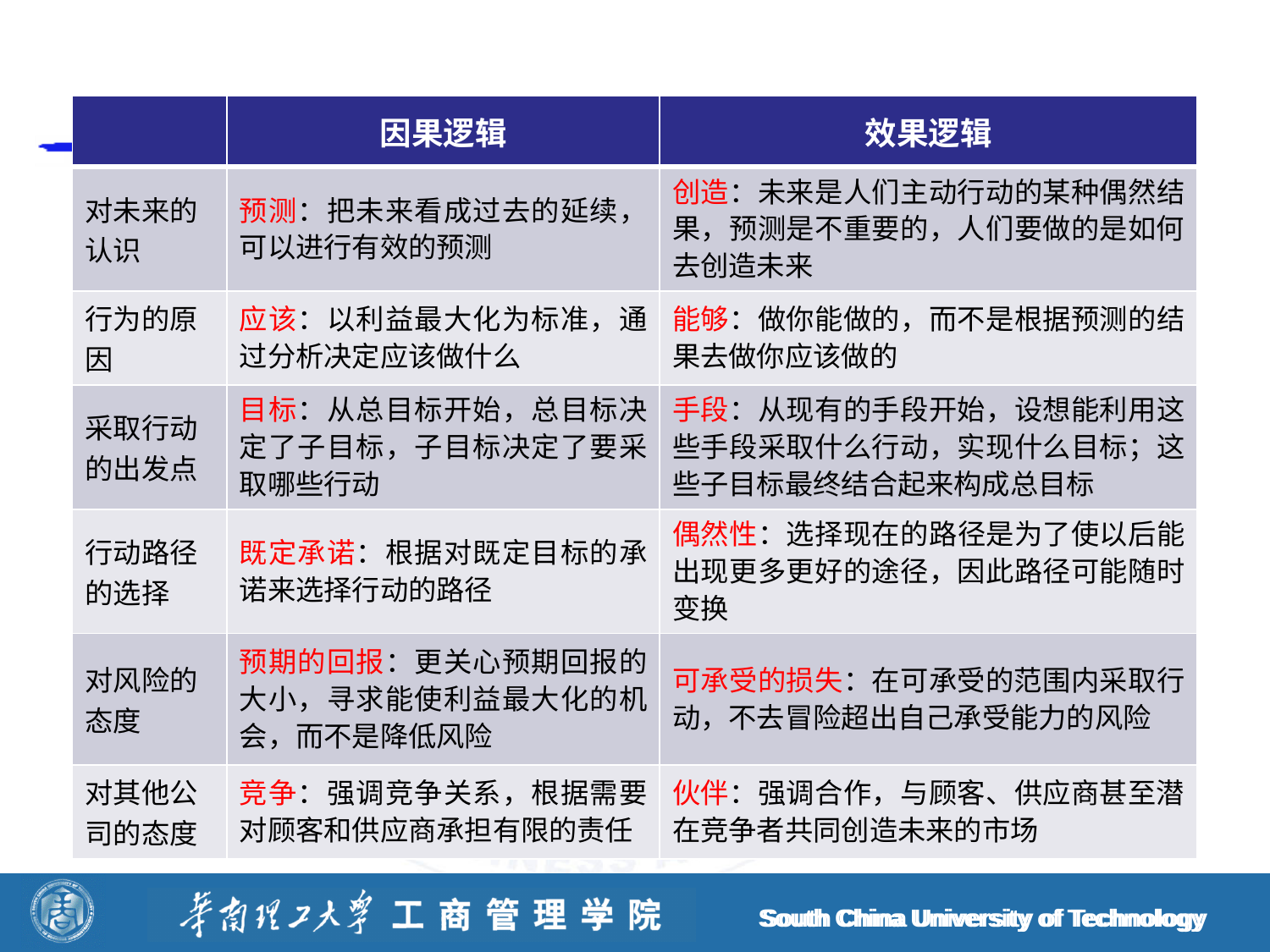

|  | 因果逻辑 | 效果逻辑 |
| --- | --- | --- |
| 对未来的认识 | 预测：把未来看成过去的延续，可以进行有效的预测 | 创造：未来是人们主动行动的某种偶然结果，预测是不重要的，人们要做的是如何去创造未来 |
| 行为的原因 | 应该：以利益最大化为标准，通过分析决定应该做什么 | 能够：做你能做的，而不是根据预测的结果去做你应该做的 |
| 采取行动的出发点 | 目标：从总目标开始，总目标决定了子目标，子目标决定了要采取哪些行动 | 手段：从现有的手段开始，设想能利用这些手段采取什么行动，实现什么目标；这些子目标最终结合起来构成总目标 |
| 行动路径的选择 | 既定承诺：根据对既定目标的承诺来选择行动的路径 | 偶然性：选择现在的路径是为了使以后能出现更多更好的途径，因此路径可能随时变换 |
| 对风险的态度 | 预期的回报：更关心预期回报的大小，寻求能使利益最大化的机会，而不是降低风险 | 可承受的损失：在可承受的范围内采取行动，不去冒险超出自己承受能力的风险 |
| 对其他公司的态度 | 竞争：强调竞争关系，根据需要对顾客和供应商承担有限的责任 | 伙伴：强调合作，与顾客、供应商甚至潜在竞争者共同创造未来的市场 |
South China University of Technology
South China University of Technology